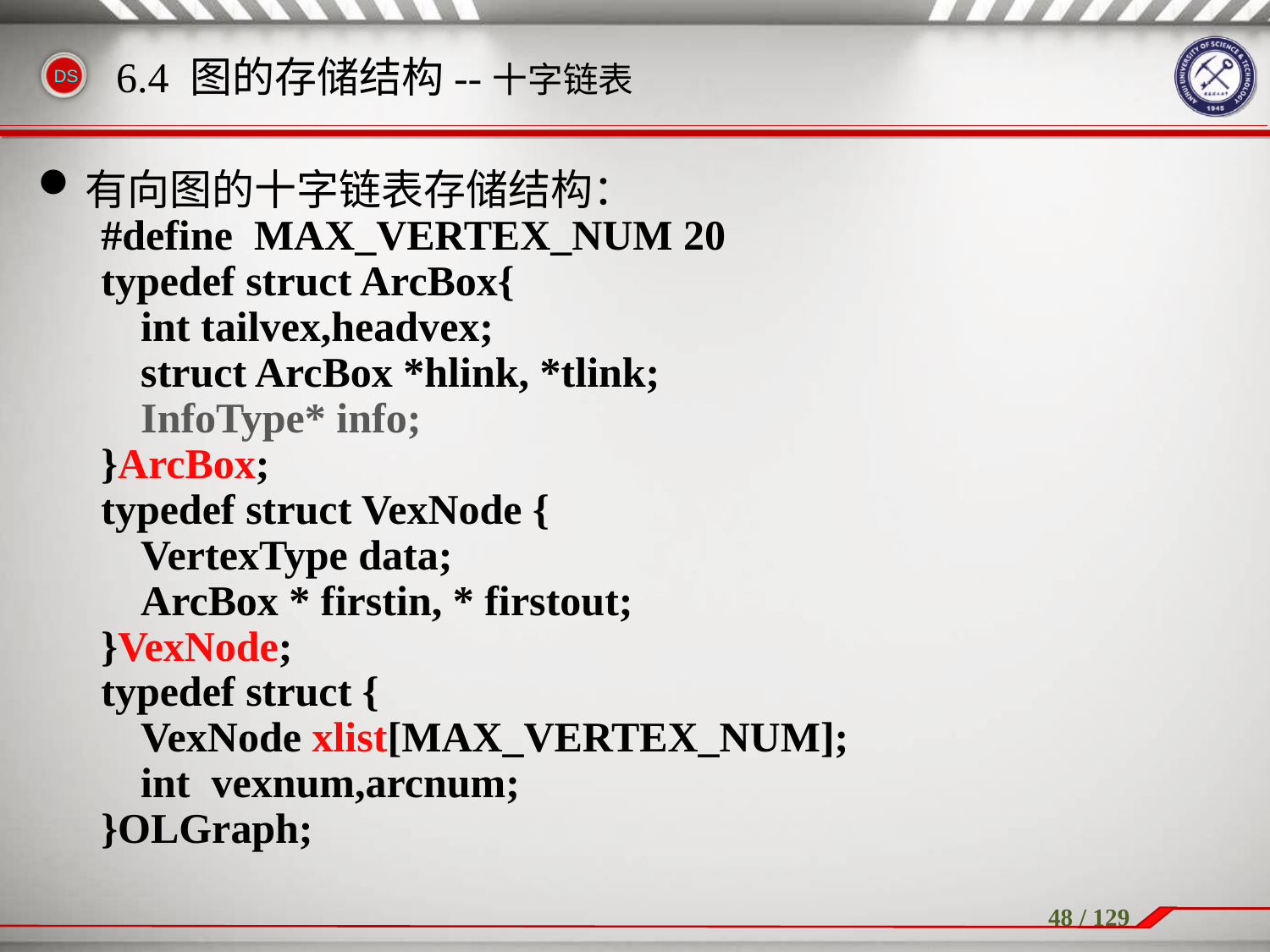

有向图的十字链表存储结构：
#define  MAX_VERTEX_NUM 20
typedef struct ArcBox{
	int tailvex,headvex;
	struct ArcBox *hlink, *tlink;
	InfoType* info;
}ArcBox;
typedef struct VexNode {
	VertexType data;
	ArcBox * firstin, * firstout;
}VexNode;
typedef struct {
	VexNode xlist[MAX_VERTEX_NUM];
	int  vexnum,arcnum;
}OLGraph;
6.4 图的存储结构--十字链表